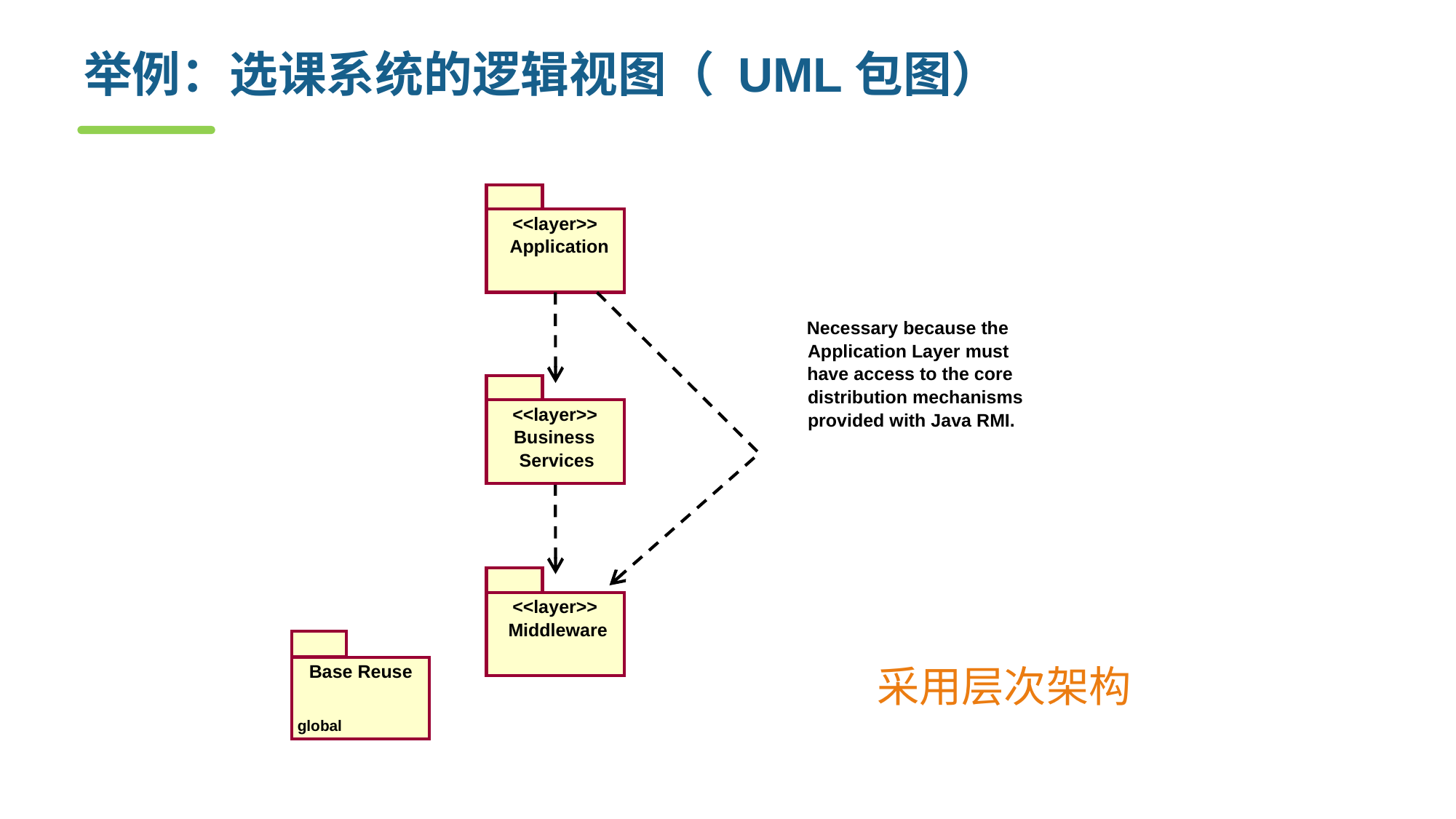

# 举例：选课系统的逻辑视图（ UML包图）

<<layer>>
Application

Necessary because the
Application Layer must
have access to the core

distribution mechanisms

<<layer>>
provided with Java RMI.
Business
Services

<<layer>>
Middleware

采用层次架构

Base Reuse
global
84